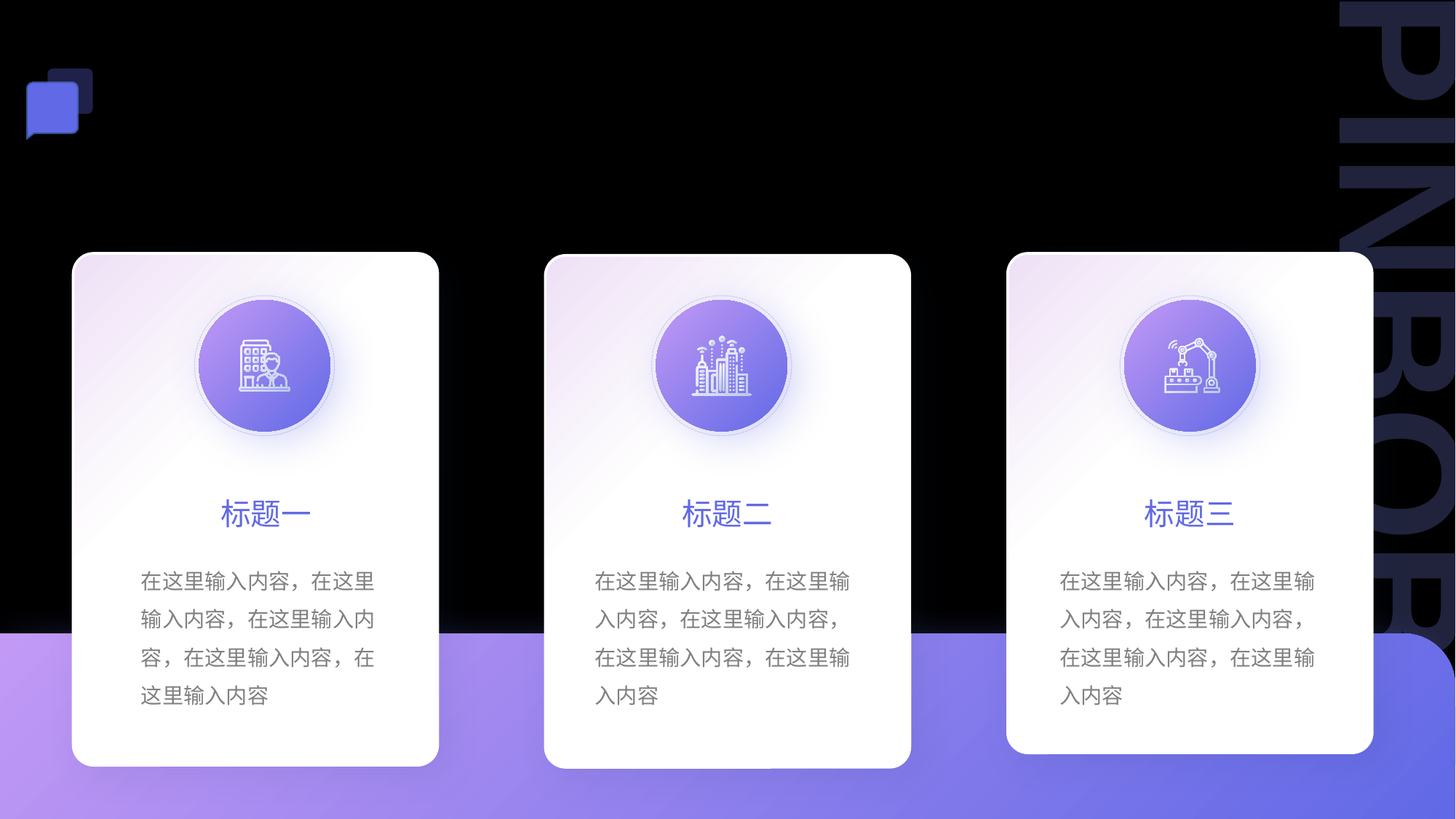

#

标题一
标题二
标题三
在这里输入内容，在这里输入内容，在这里输入内容，在这里输入内容，在这里输入内容
在这里输入内容，在这里输入内容，在这里输入内容，在这里输入内容，在这里输入内容
在这里输入内容，在这里输入内容，在这里输入内容，在这里输入内容，在这里输入内容